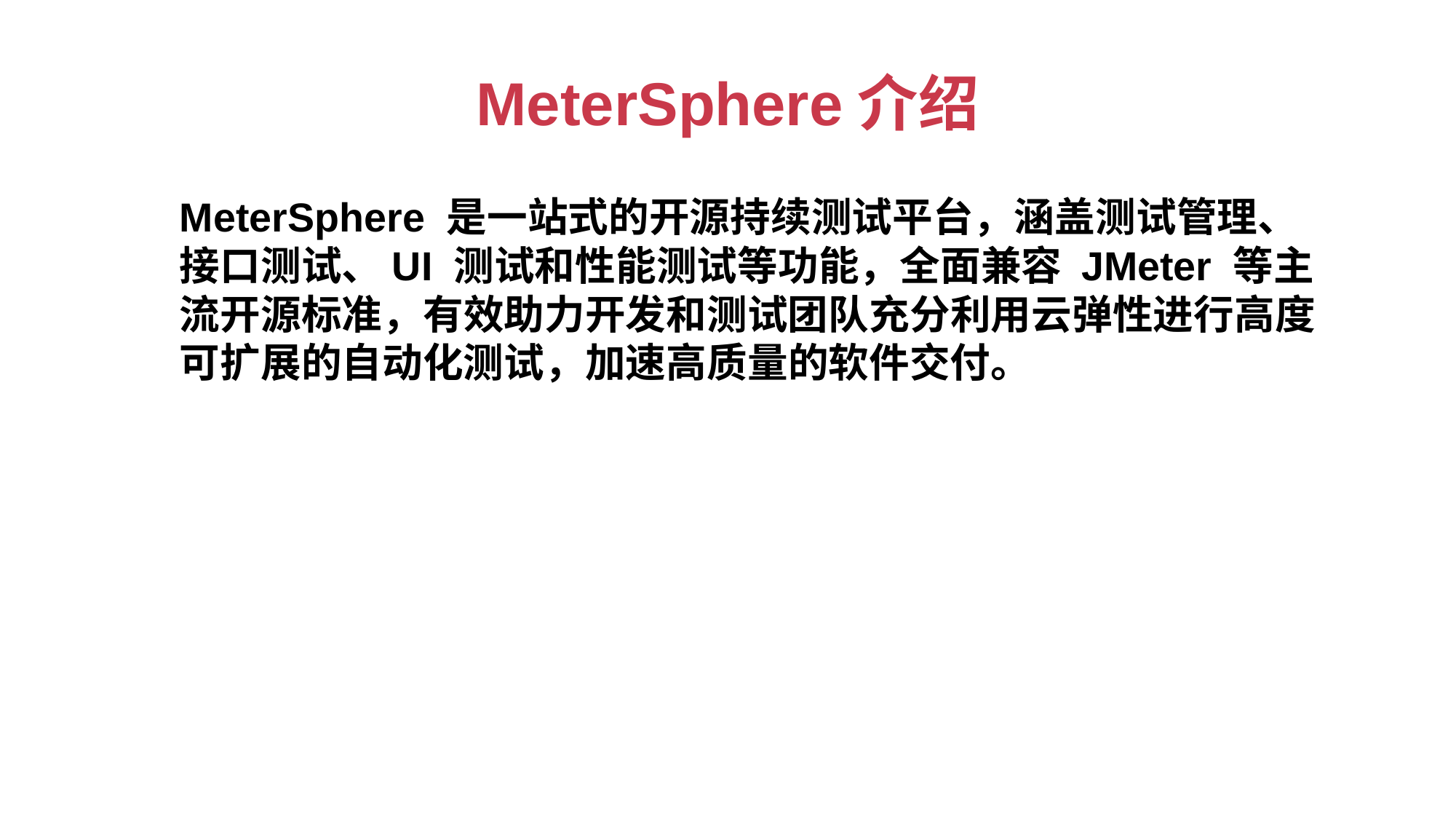

# MeterSphere介绍
MeterSphere 是一站式的开源持续测试平台，涵盖测试管理、接口测试、UI 测试和性能测试等功能，全面兼容 JMeter 等主流开源标准，有效助力开发和测试团队充分利用云弹性进行高度可扩展的自动化测试，加速高质量的软件交付。